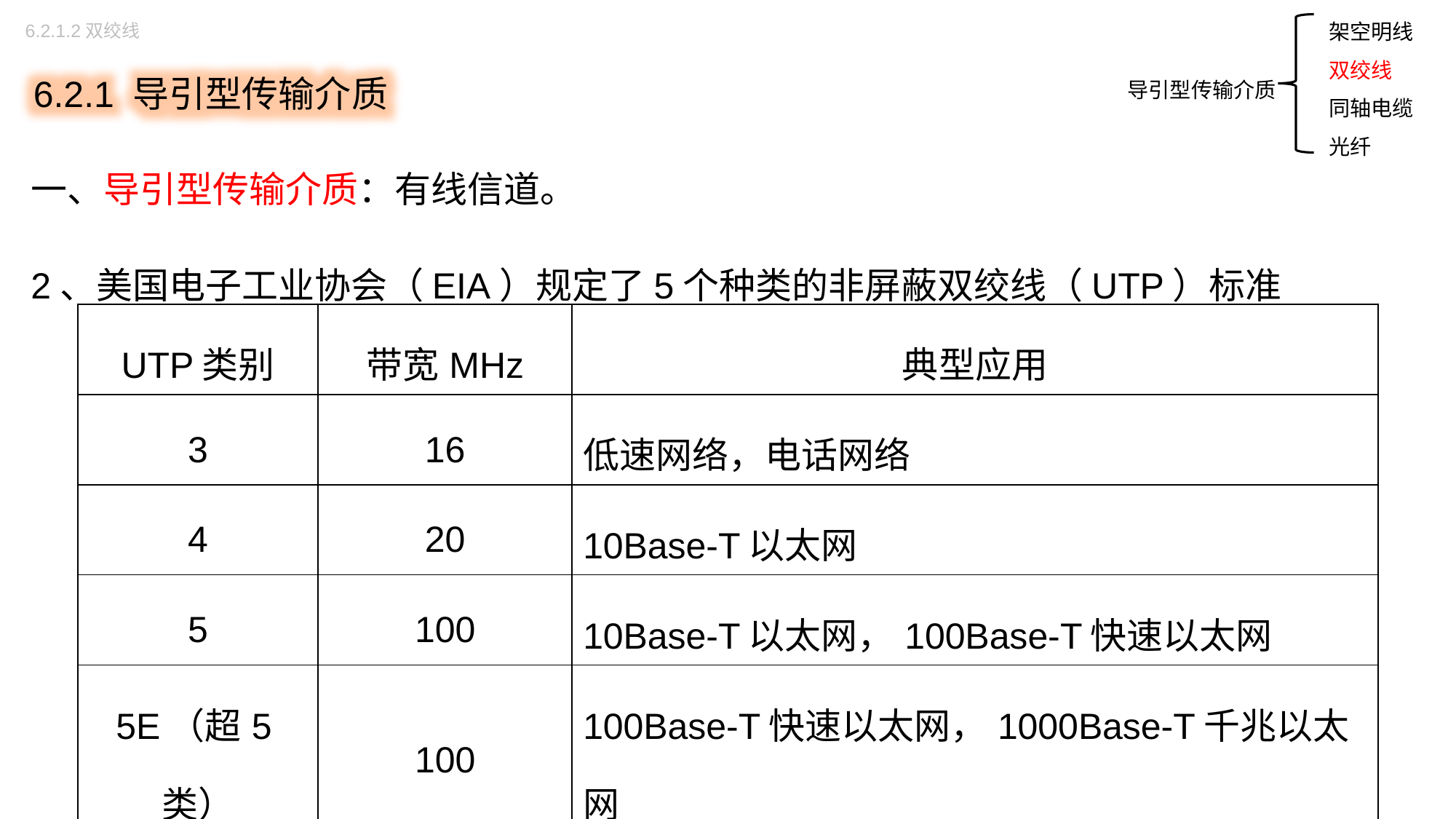

架空明线
双绞线
同轴电缆
光纤
6.2.1.2双绞线

6.2.1 导引型传输介质
导引型传输介质
一、导引型传输介质：有线信道。
2、美国电子工业协会（EIA）规定了5个种类的非屏蔽双绞线（UTP）标准
| UTP类别 | 带宽MHz | 典型应用 |
| --- | --- | --- |
| 3 | 16 | 低速网络，电话网络 |
| 4 | 20 | 10Base-T以太网 |
| 5 | 100 | 10Base-T以太网，100Base-T快速以太网 |
| 5E（超5类） | 100 | 100Base-T快速以太网，1000Base-T千兆以太网 |
| 6 | 250 | 1000Base-T千兆以太网 |